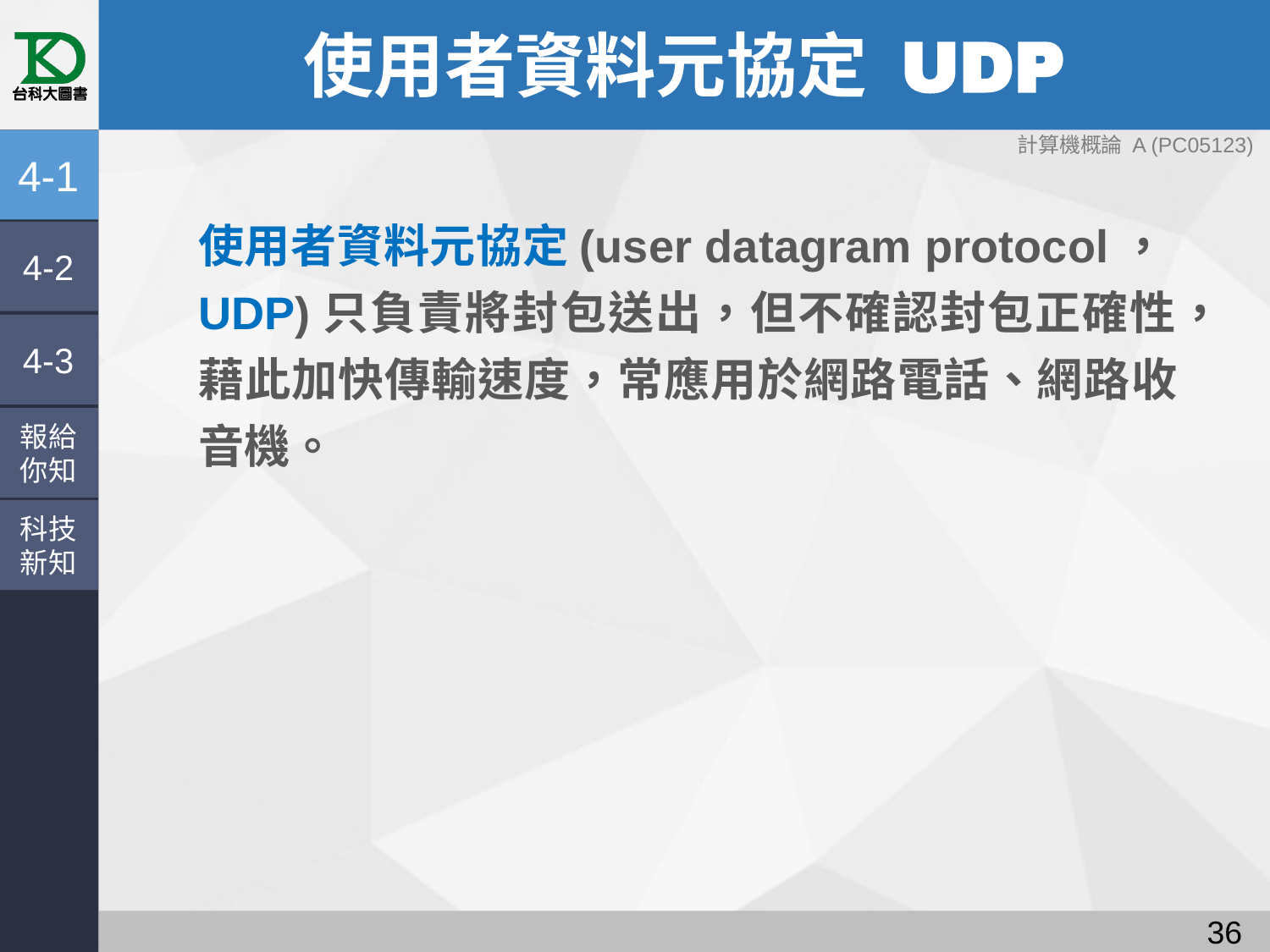

# 使用者資料元協定 UDP
4-1
使用者資料元協定(user datagram protocol，UDP)只負責將封包送出，但不確認封包正確性，藉此加快傳輸速度，常應用於網路電話、網路收音機。
4-2
4-3
報給
你知
科技
新知
36